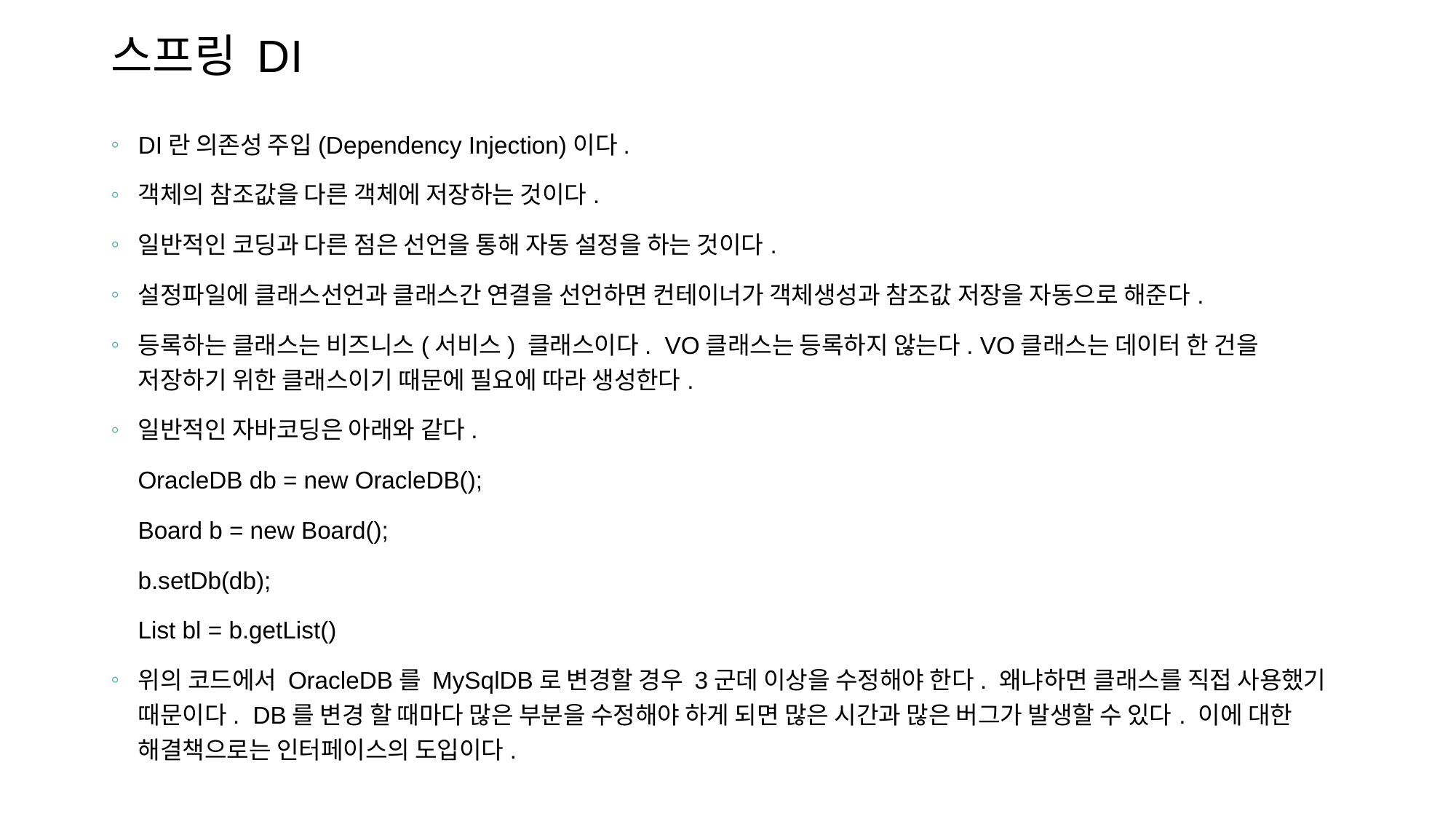

# 스프링 DI
DI란 의존성 주입(Dependency Injection)이다.
객체의 참조값을 다른 객체에 저장하는 것이다.
일반적인 코딩과 다른 점은 선언을 통해 자동 설정을 하는 것이다.
설정파일에 클래스선언과 클래스간 연결을 선언하면 컨테이너가 객체생성과 참조값 저장을 자동으로 해준다.
등록하는 클래스는 비즈니스(서비스) 클래스이다.  VO클래스는 등록하지 않는다. VO클래스는 데이터 한 건을 저장하기 위한 클래스이기 때문에 필요에 따라 생성한다.
일반적인 자바코딩은 아래와 같다.
    OracleDB db = new OracleDB();
    Board b = new Board();
    b.setDb(db);
    List bl = b.getList()
위의 코드에서 OracleDB를 MySqlDB로 변경할 경우 3군데 이상을 수정해야 한다. 왜냐하면 클래스를 직접 사용했기 때문이다.  DB를 변경 할 때마다 많은 부분을 수정해야 하게 되면 많은 시간과 많은 버그가 발생할 수 있다. 이에 대한 해결책으로는 인터페이스의 도입이다.